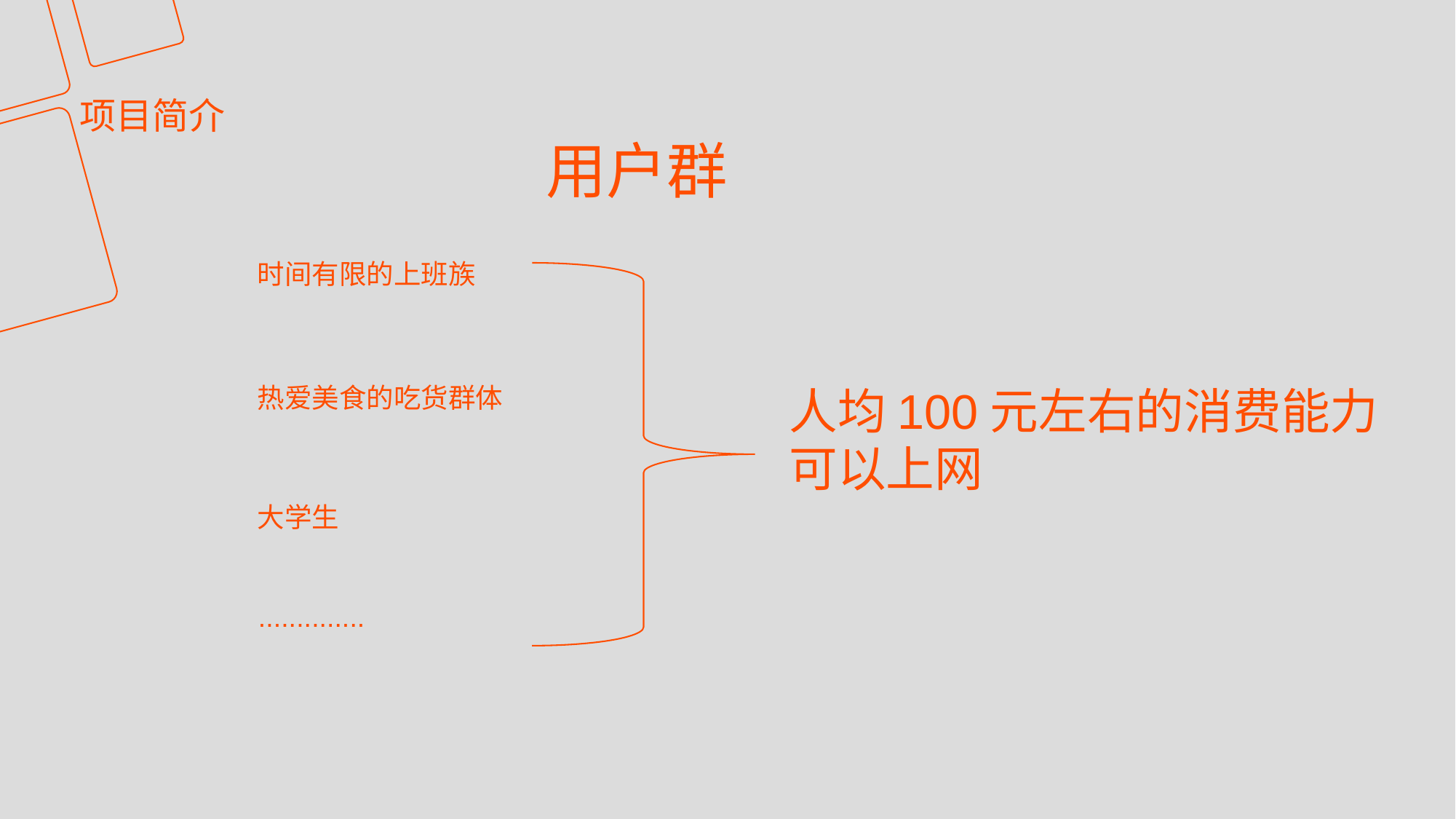

项目简介
用户群
时间有限的上班族

热爱美食的吃货群体
人均100元左右的消费能力
可以上网
大学生
..............